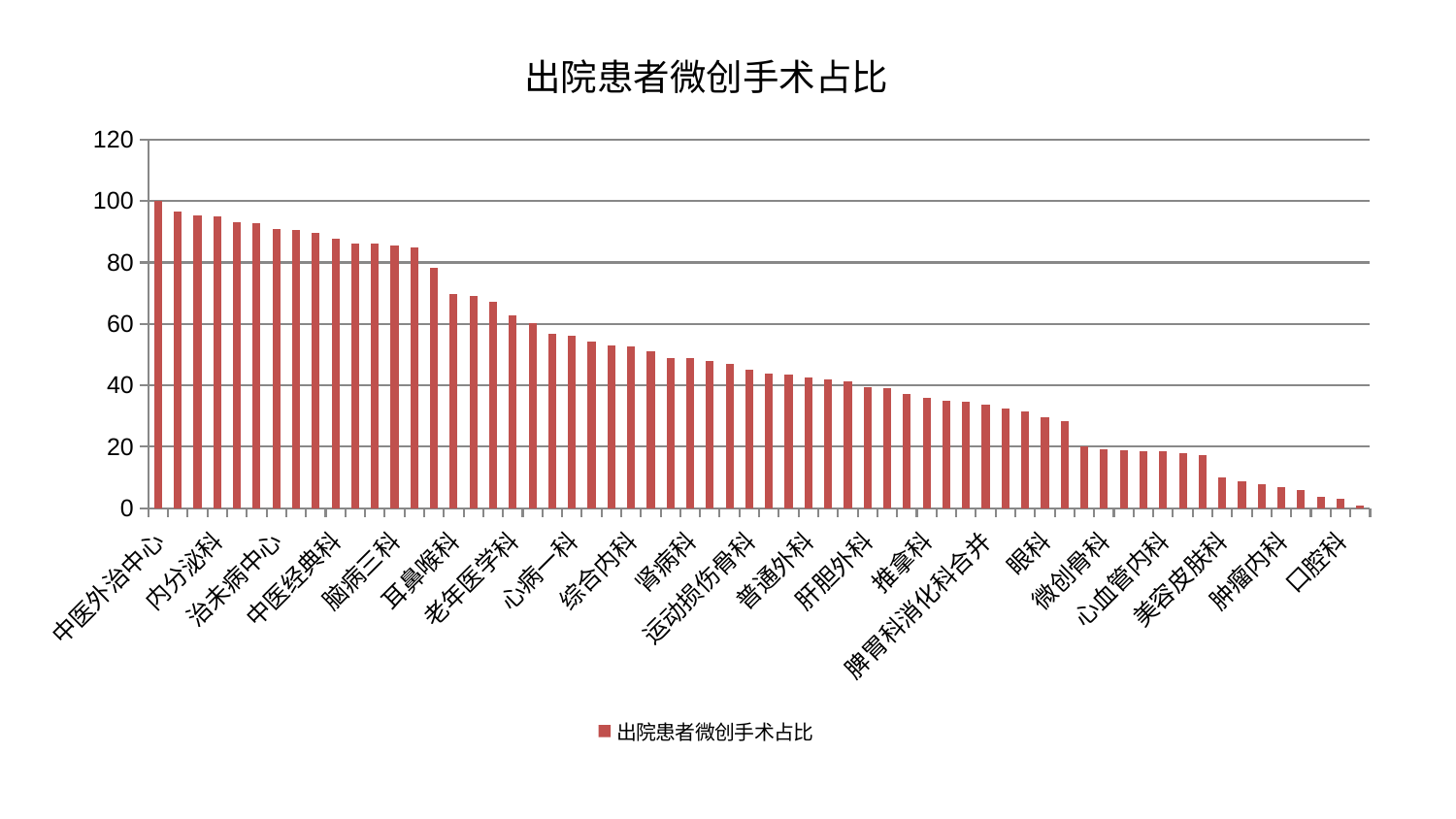

### Chart: 出院患者微创手术占比

| Category | 出院患者微创手术占比 |
|---|---|
| 中医外治中心 | 100.0 |
| 东区肾病科 | 96.46929373964468 |
| 小儿推拿科 | 95.39316337493175 |
| 内分泌科 | 95.1499088411471 |
| 身心医学科 | 93.09875891870385 |
| 消化内科 | 92.94582622699724 |
| 治未病中心 | 91.02737245960198 |
| 男科 | 90.69945648136914 |
| 妇科 | 89.80402385503454 |
| 中医经典科 | 87.86693977889206 |
| 周围血管科 | 86.12030885914199 |
| 妇科妇二科合并 | 86.0736978273693 |
| 脑病三科 | 85.47639657949384 |
| 小儿骨科 | 84.87327583049664 |
| 脑病一科 | 78.14348748950148 |
| 耳鼻喉科 | 69.71514789718789 |
| 心病二科 | 69.25529354552279 |
| 胸外科 | 67.31402261720969 |
| 老年医学科 | 62.65049741094126 |
| 显微骨科 | 60.38375359054491 |
| 儿科 | 56.80844267744457 |
| 心病一科 | 56.09847205592 |
| 康复科 | 54.15821396798631 |
| 呼吸内科 | 53.159492310428206 |
| 综合内科 | 52.59096568361603 |
| 脑病二科 | 51.24712715001854 |
| 肛肠科 | 49.043646654951516 |
| 肾病科 | 48.994966332450616 |
| 神经外科 | 47.99015413523975 |
| 产科 | 47.14524368128689 |
| 运动损伤骨科 | 45.12219778490423 |
| 肝病科 | 43.74018297404828 |
| 心病四科 | 43.54345108048173 |
| 普通外科 | 42.556592007679214 |
| 妇二科 | 42.11268064901162 |
| 脾胃病科 | 41.30548269643275 |
| 肝胆外科 | 39.42555884578349 |
| 关节骨科 | 39.05052059867173 |
| 东区重症医学科 | 37.11790168453856 |
| 推拿科 | 35.815188398209315 |
| 皮肤科 | 35.08446341664027 |
| 血液科 | 34.665191615343424 |
| 脾胃科消化科合并 | 33.65228829047448 |
| 西区重症医学科 | 32.506630793537234 |
| 针灸科 | 31.434067186117982 |
| 眼科 | 29.51346938454283 |
| 脊柱骨科 | 28.37529128562206 |
| 肾脏内科 | 20.244171823377663 |
| 微创骨科 | 19.099001312559242 |
| 心病三科 | 18.78148978870219 |
| 乳腺甲状腺外科 | 18.634542313009717 |
| 心血管内科 | 18.47438336068591 |
| 泌尿外科 | 17.875551196495312 |
| 医院 | 17.40668457149424 |
| 美容皮肤科 | 10.070461769556884 |
| 风湿病科 | 8.652595213130356 |
| 重症医学科 | 7.728103236647942 |
| 肿瘤内科 | 6.909560110239037 |
| 创伤骨科 | 5.924081049006109 |
| 骨科 | 3.628426011050734 |
| 口腔科 | 3.0028113236888485 |
| 神经内科 | 0.9747287819922877 |
14